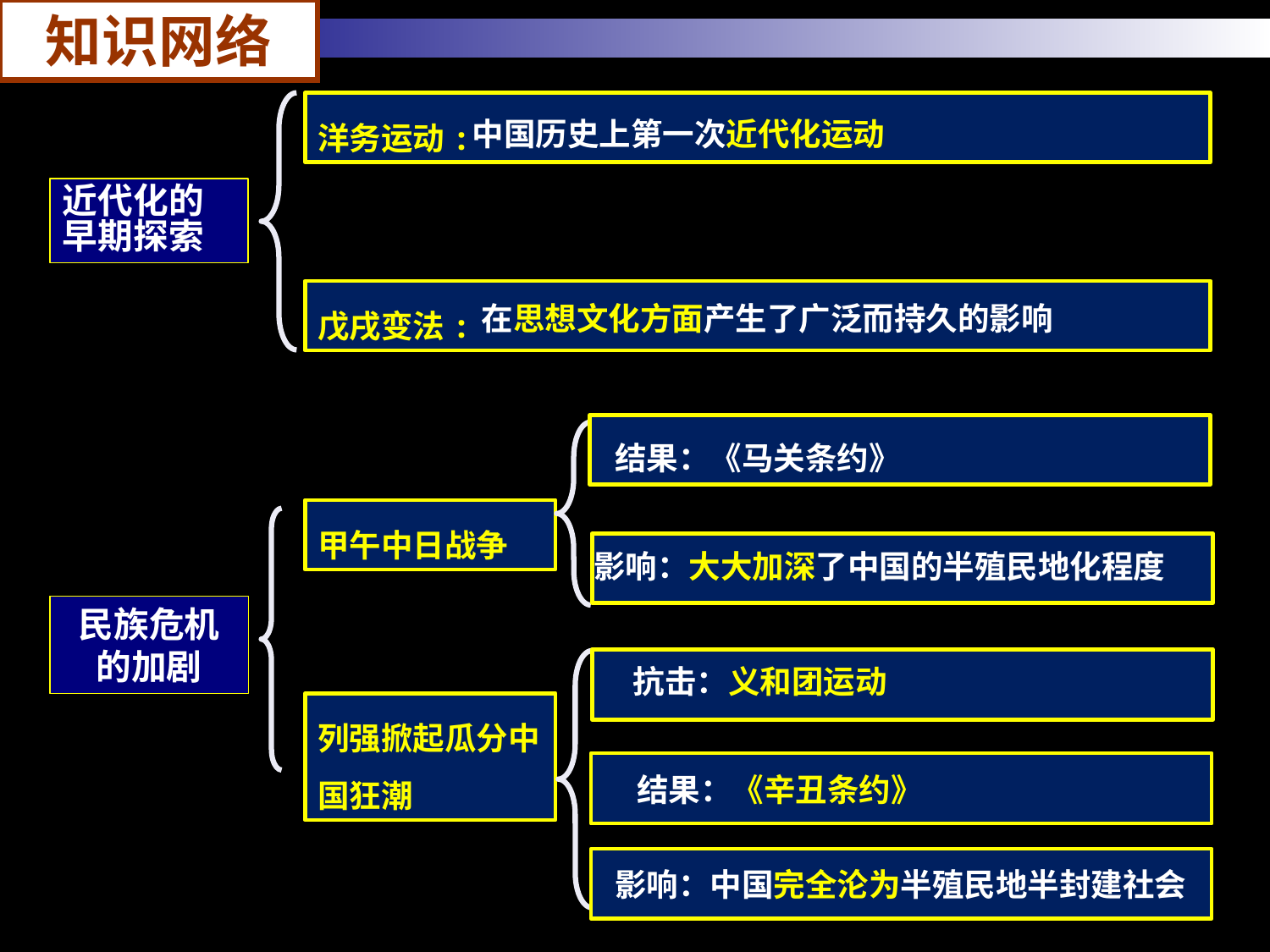

知识网络

洋务运动:
中国历史上第一次近代化运动
近代化的早期探索
在思想文化方面产生了广泛而持久的影响
戊戌变法:

结果：《马关条约》
甲午中日战争

影响：大大加深了中国的半殖民地化程度
民族危机的加剧

抗击：义和团运动
列强掀起瓜分中国狂潮

结果：《辛丑条约》

影响：中国完全沦为半殖民地半封建社会